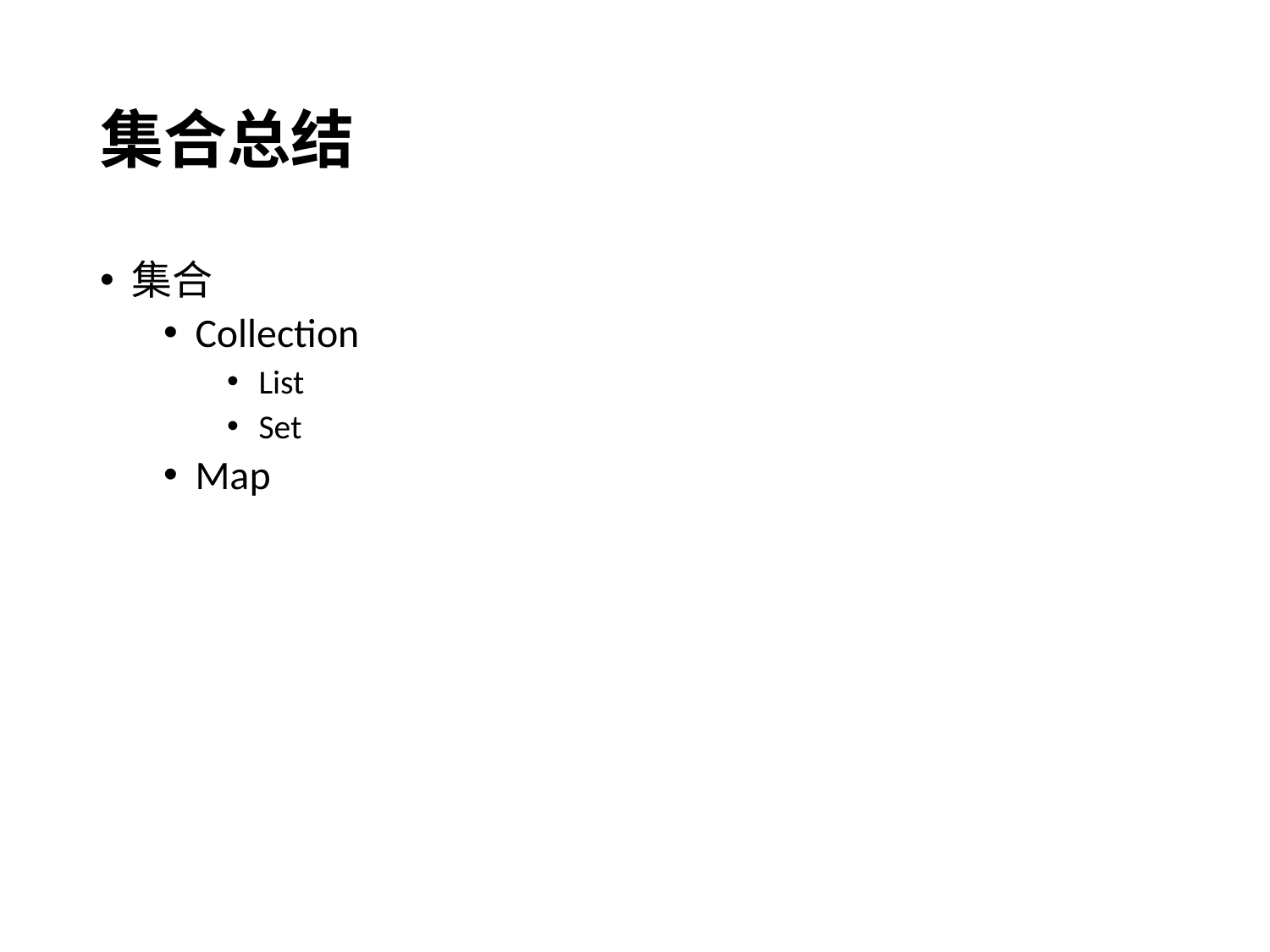

# 集合总结
集合
Collection
List
Set
Map